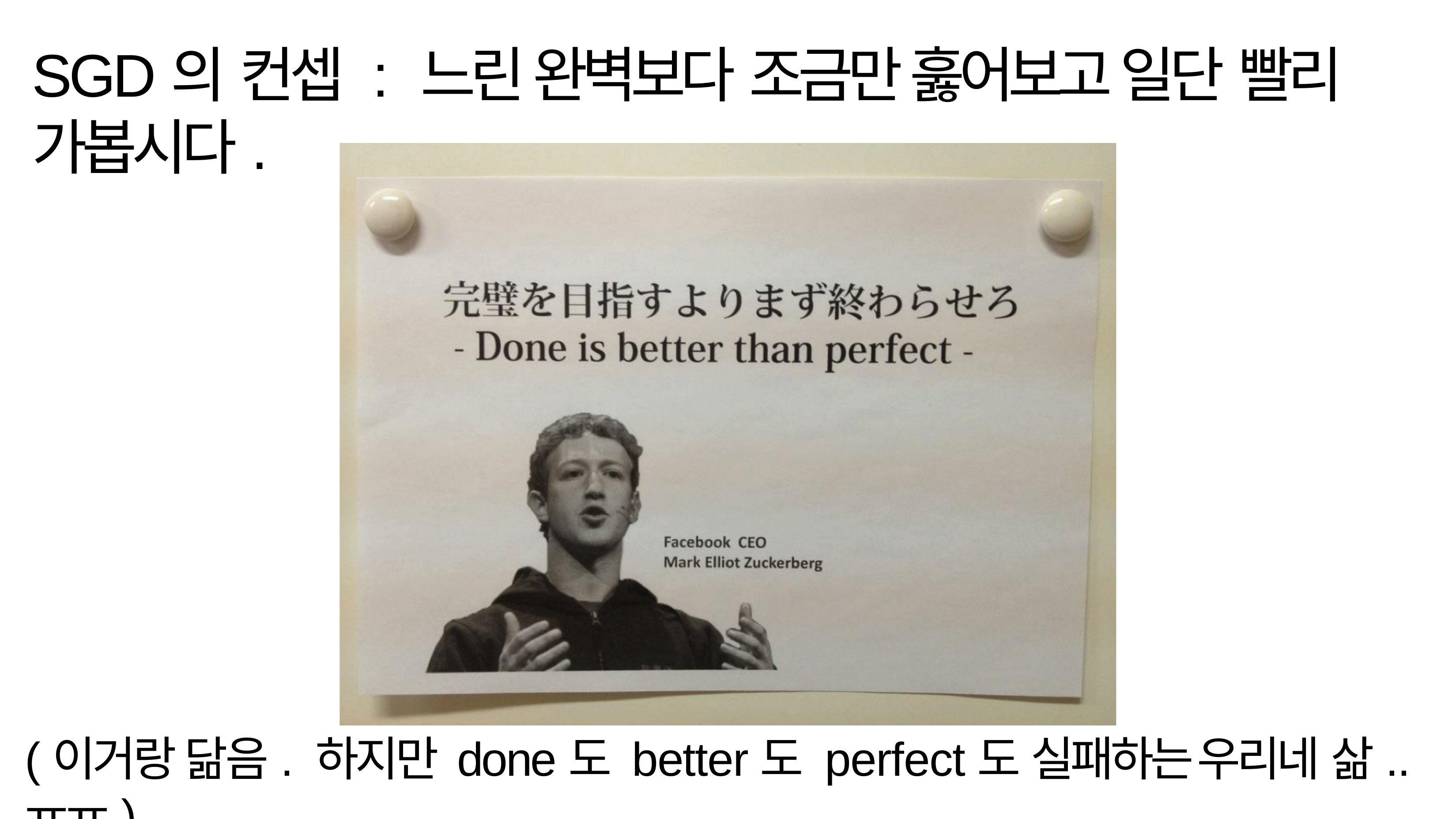

# SGD의 컨셉 : 느린 완벽보다 조금만 훓어보고 일단 빨리 가봅시다.

(이거랑 닮음. 하지만 done도 better도 perfect도 실패하는 우리네 삶.. ㅠㅠ)